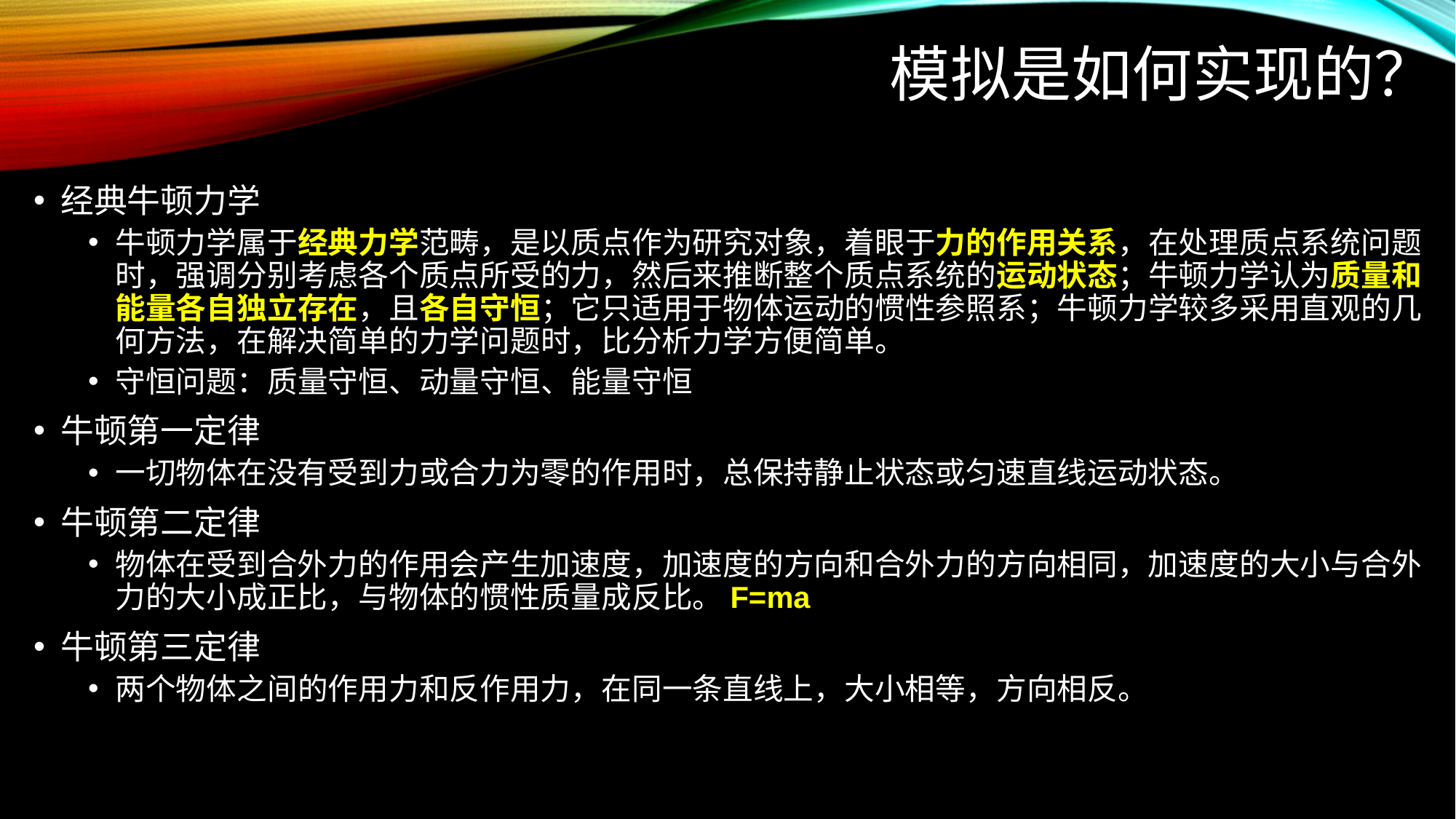

# 模拟是如何实现的？
经典牛顿力学
牛顿力学属于经典力学范畴，是以质点作为研究对象，着眼于力的作用关系，在处理质点系统问题时，强调分别考虑各个质点所受的力，然后来推断整个质点系统的运动状态；牛顿力学认为质量和能量各自独立存在，且各自守恒；它只适用于物体运动的惯性参照系；牛顿力学较多采用直观的几何方法，在解决简单的力学问题时，比分析力学方便简单。
守恒问题：质量守恒、动量守恒、能量守恒
牛顿第一定律
一切物体在没有受到力或合力为零的作用时，总保持静止状态或匀速直线运动状态。
牛顿第二定律
物体在受到合外力的作用会产生加速度，加速度的方向和合外力的方向相同，加速度的大小与合外力的大小成正比，与物体的惯性质量成反比。F=ma
牛顿第三定律
两个物体之间的作用力和反作用力，在同一条直线上，大小相等，方向相反。